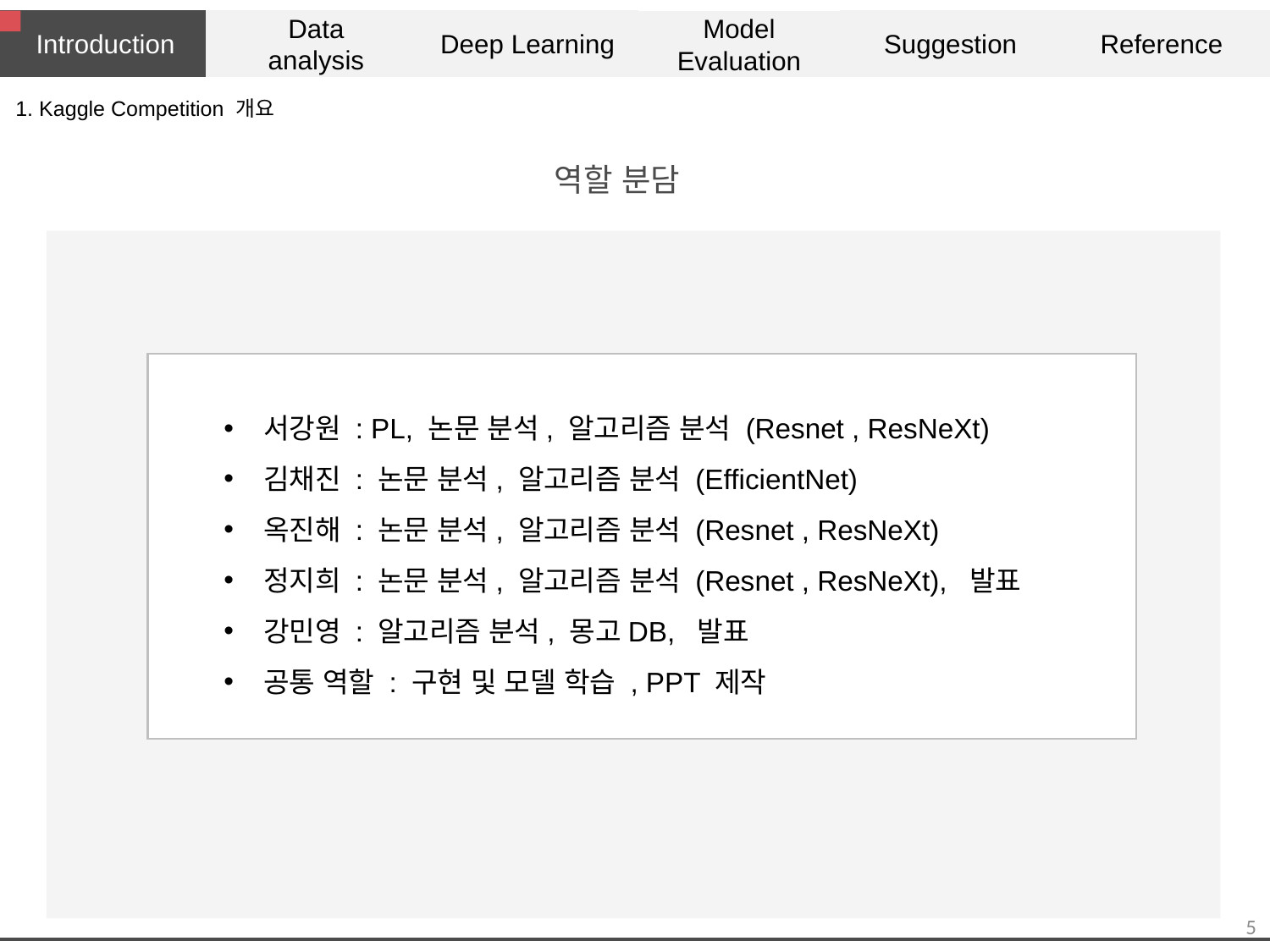

Introduction
Suggestion
Reference
Deep Learning
Model Evaluation
Data
analysis
1. Kaggle Competition 개요
역할 분담

서강원 : PL, 논문 분석, 알고리즘 분석 (Resnet , ResNeXt)
김채진 : 논문 분석, 알고리즘 분석 (EfficientNet)
옥진해 : 논문 분석, 알고리즘 분석 (Resnet , ResNeXt)
정지희 : 논문 분석, 알고리즘 분석 (Resnet , ResNeXt),  발표
강민영 : 알고리즘 분석, 몽고DB,  발표
공통 역할 : 구현 및 모델 학습 , PPT 제작
5